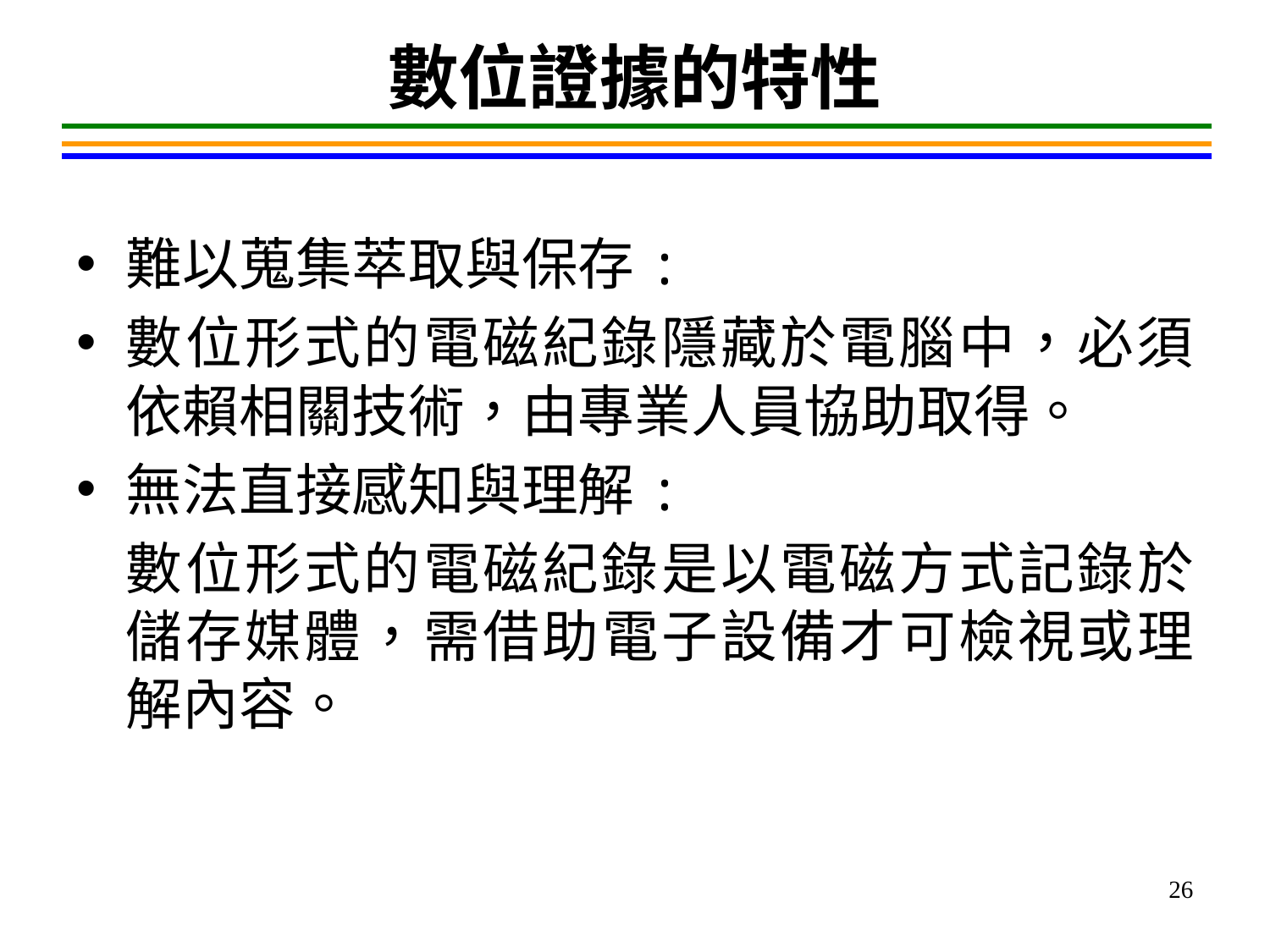

# 數位證據的特性
難以蒐集萃取與保存:
數位形式的電磁紀錄隱藏於電腦中，必須依賴相關技術，由專業人員協助取得。
無法直接感知與理解:
數位形式的電磁紀錄是以電磁方式記錄於儲存媒體，需借助電子設備才可檢視或理解內容。

26